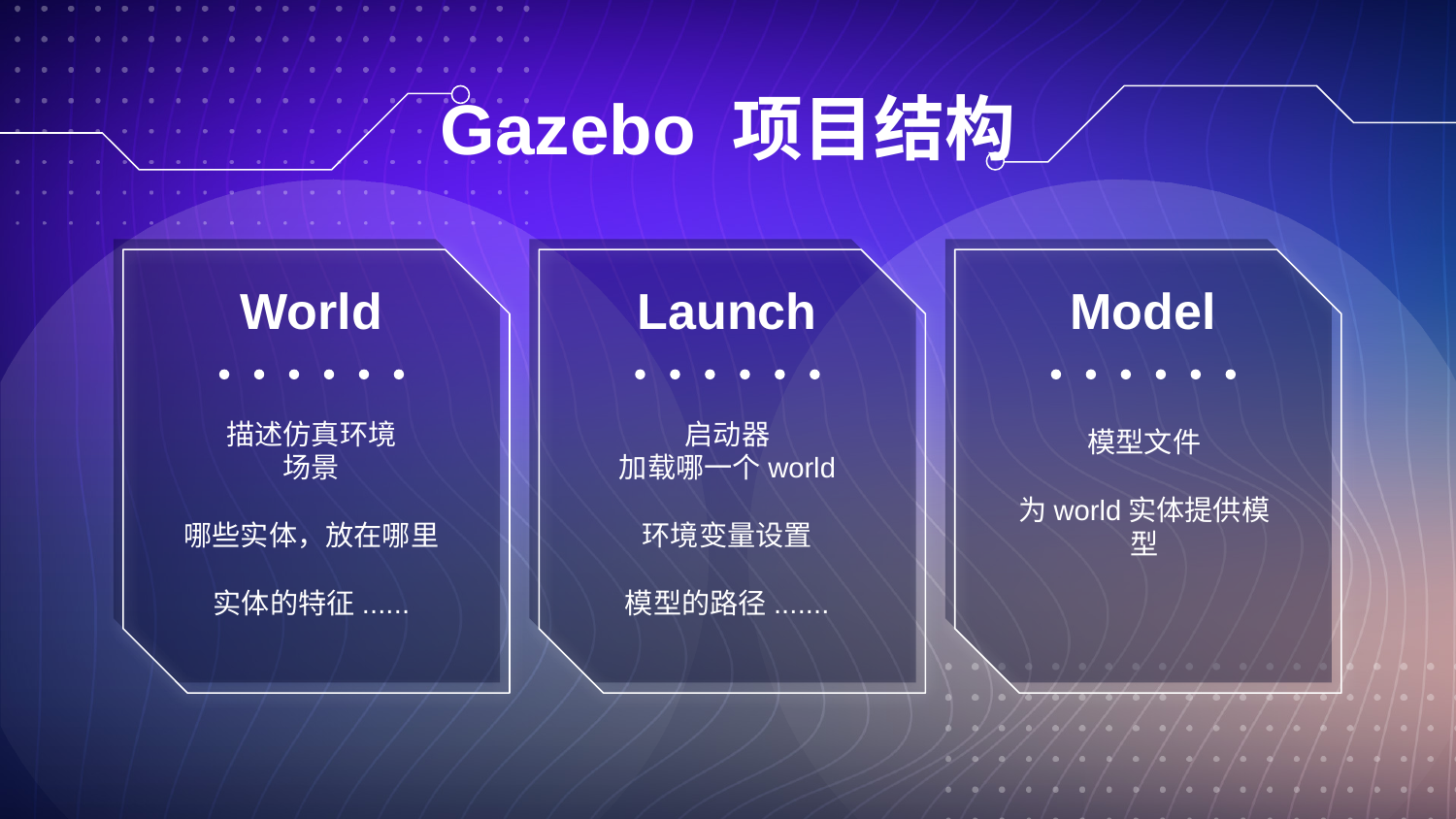

Gazebo 项目结构

World
Model
Launch

描述仿真环境
场景

哪些实体，放在哪里

实体的特征......
启动器
加载哪一个world

环境变量设置

模型的路径.......
模型文件

为world实体提供模型